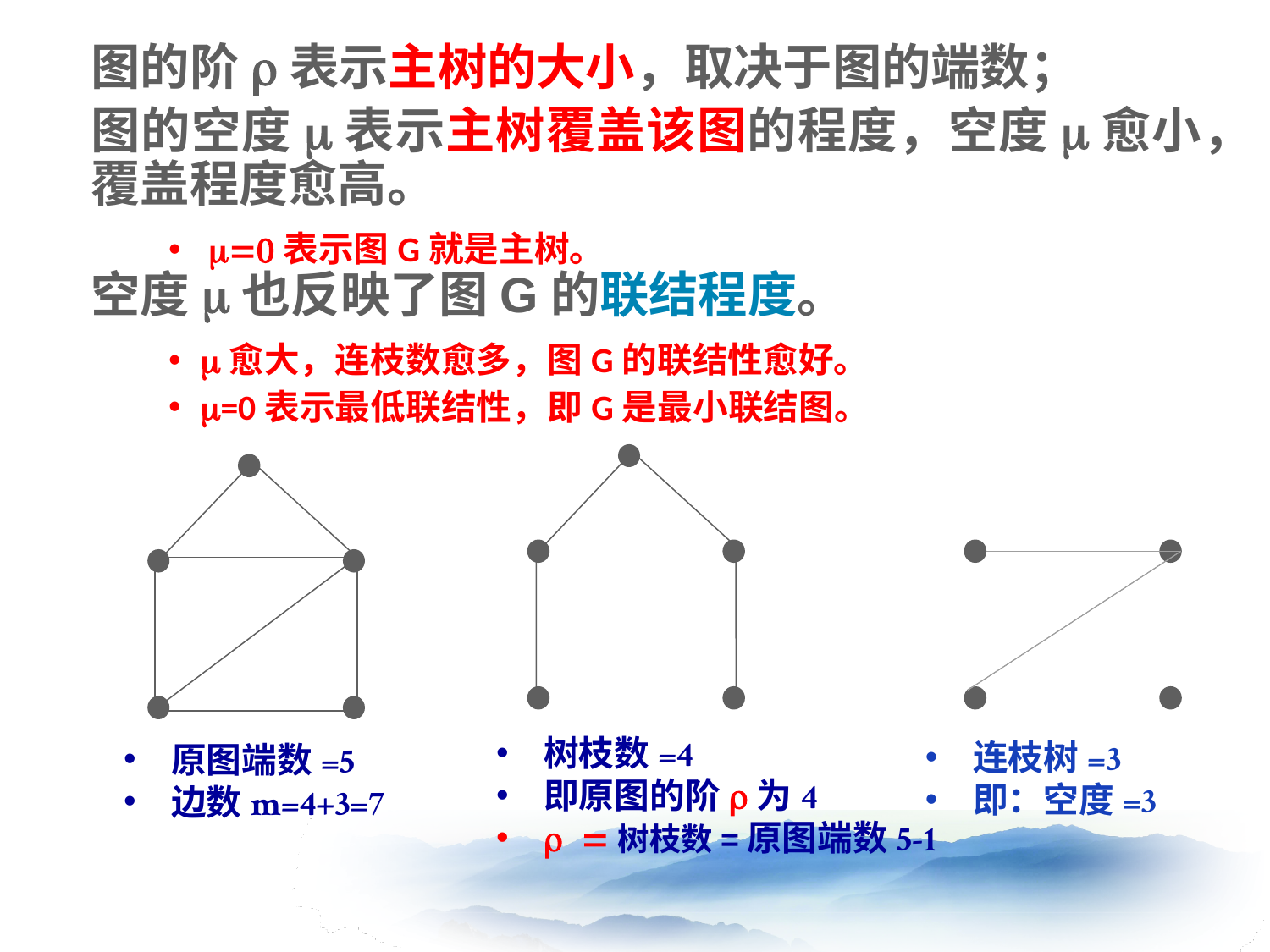

图的阶ρ表示主树的大小，取决于图的端数；
图的空度μ表示主树覆盖该图的程度，空度μ愈小，覆盖程度愈高。
 μ=0表示图G就是主树。
空度μ也反映了图G的联结程度。
μ愈大，连枝数愈多，图G的联结性愈好。
μ=0表示最低联结性，即G是最小联结图。

树枝数=4
即原图的阶ρ为4
ρ =树枝数=原图端数5-1
连枝树=3
即：空度=3
原图端数=5
边数m=4+3=7